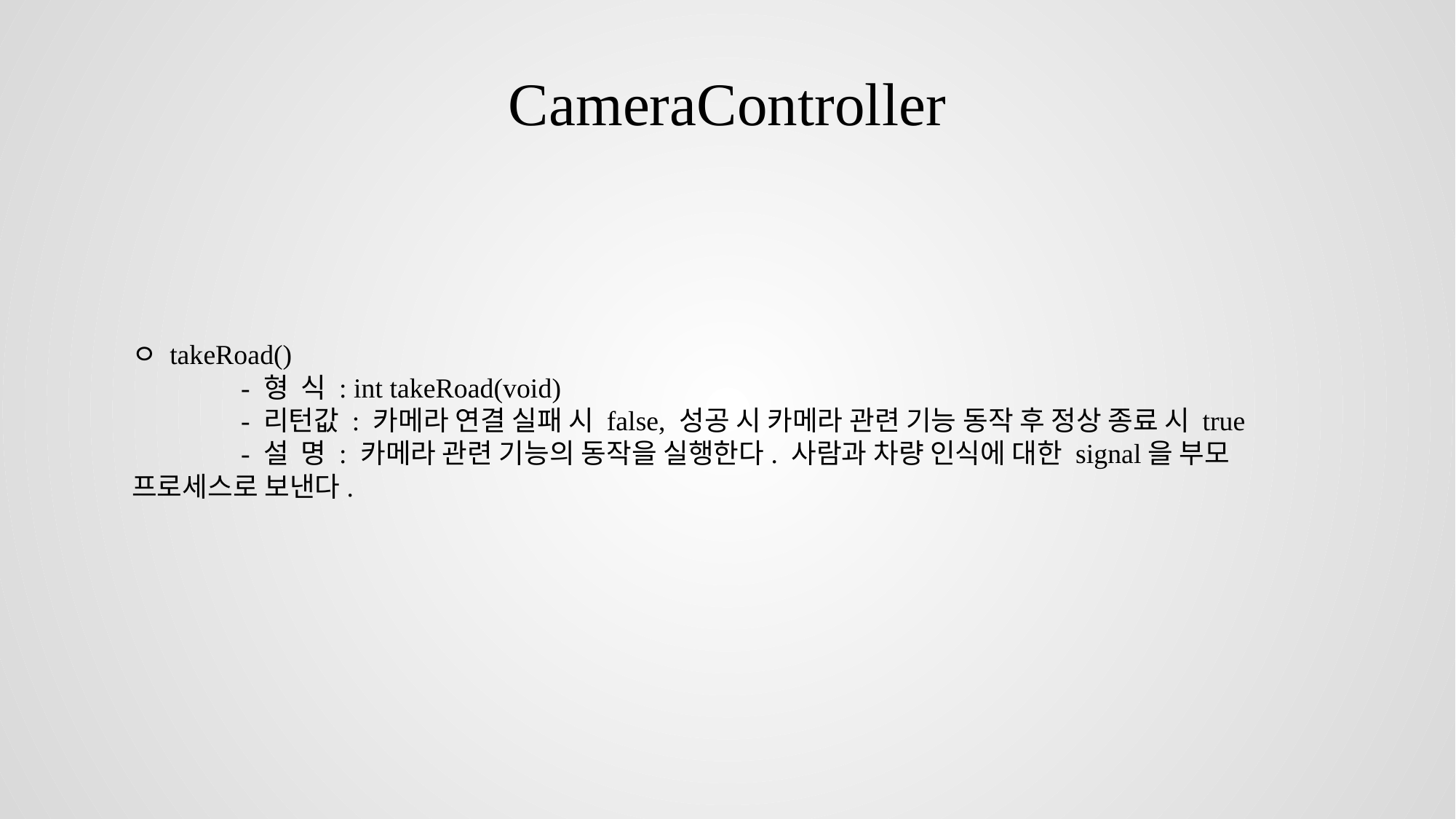

CameraController
ㅇ takeRoad()
	- 형  식 : int takeRoad(void)
	- 리턴값 : 카메라 연결 실패 시 false, 성공 시 카메라 관련 기능 동작 후 정상 종료 시 true
	- 설  명 : 카메라 관련 기능의 동작을 실행한다. 사람과 차량 인식에 대한 signal을 부모 프로세스로 보낸다.